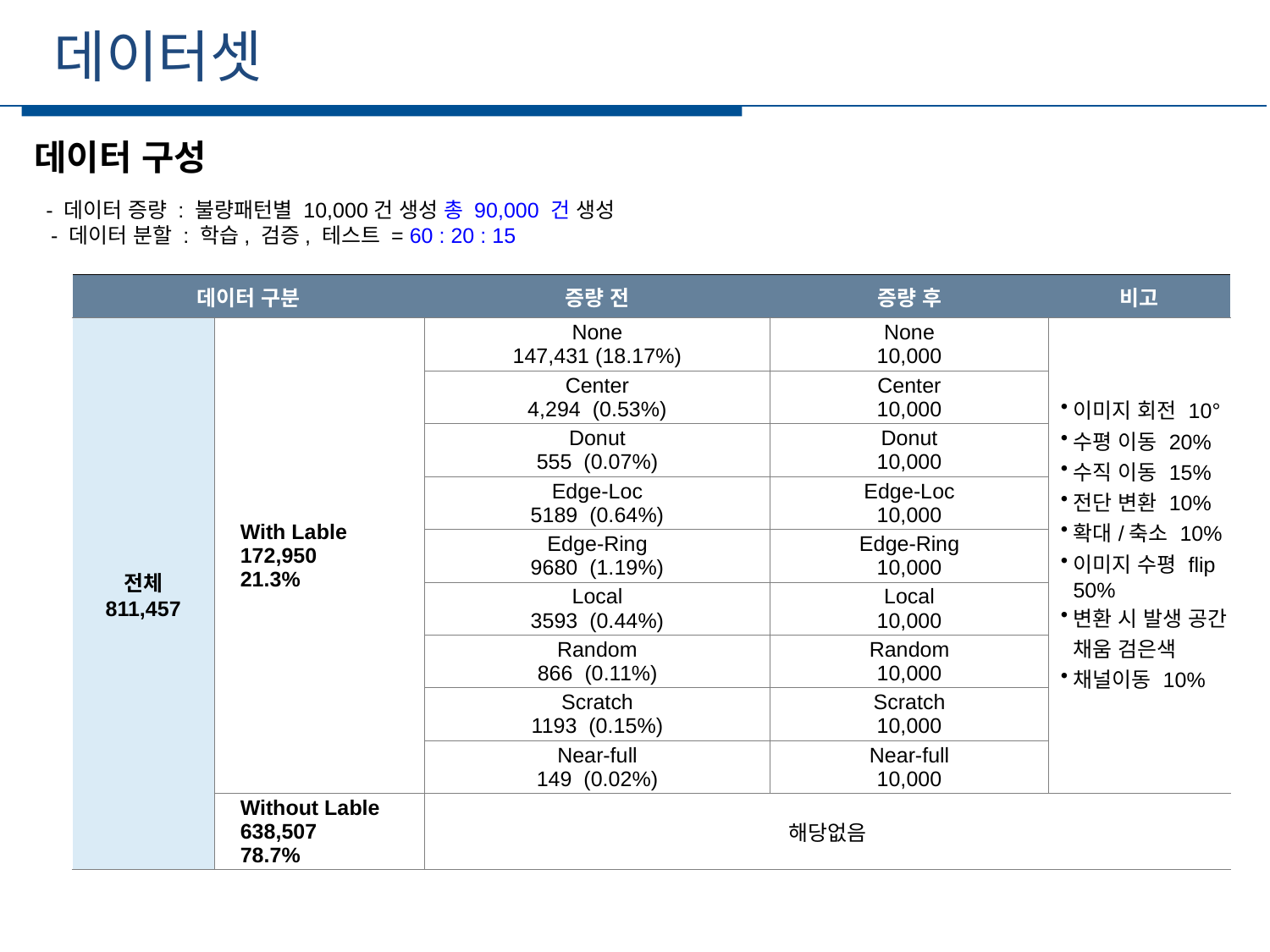

데이터셋
세부일정

데이터 구성
  - 데이터 증량 : 불량패턴별 10,000건 생성 총 90,000 건 생성
  - 데이터 분할 : 학습, 검증, 테스트 = 60 : 20 : 15

| 데이터 구분 |  | 증량 전 | 증량 후 | 비고 |
| --- | --- | --- | --- | --- |
| 전체 811,457 | With Lable 172,950 21.3% | None 147,431 (18.17%) | None 10,000 | 이미지 회전 10° 수평 이동 20% 수직 이동 15% 전단 변환 10% 확대/축소 10% 이미지 수평 flip 50% 변환 시 발생 공간 채움 검은색 채널이동 10% |
|  |  | Center 4,294 (0.53%) | Center 10,000 |  |
|  |  | Donut 555 (0.07%) | Donut 10,000 |  |
|  |  | Edge-Loc 5189 (0.64%) | Edge-Loc 10,000 |  |
|  |  | Edge-Ring 9680 (1.19%) | Edge-Ring 10,000 |  |
|  |  | Local 3593 (0.44%) | Local 10,000 |  |
|  |  | Random 866 (0.11%) | Random 10,000 |  |
|  |  | Scratch 1193 (0.15%) | Scratch 10,000 |  |
|  |  | Near-full 149 (0.02%) | Near-full 10,000 |  |
|  | Without Lable 638,507 78.7% | 해당없음 |  |  |